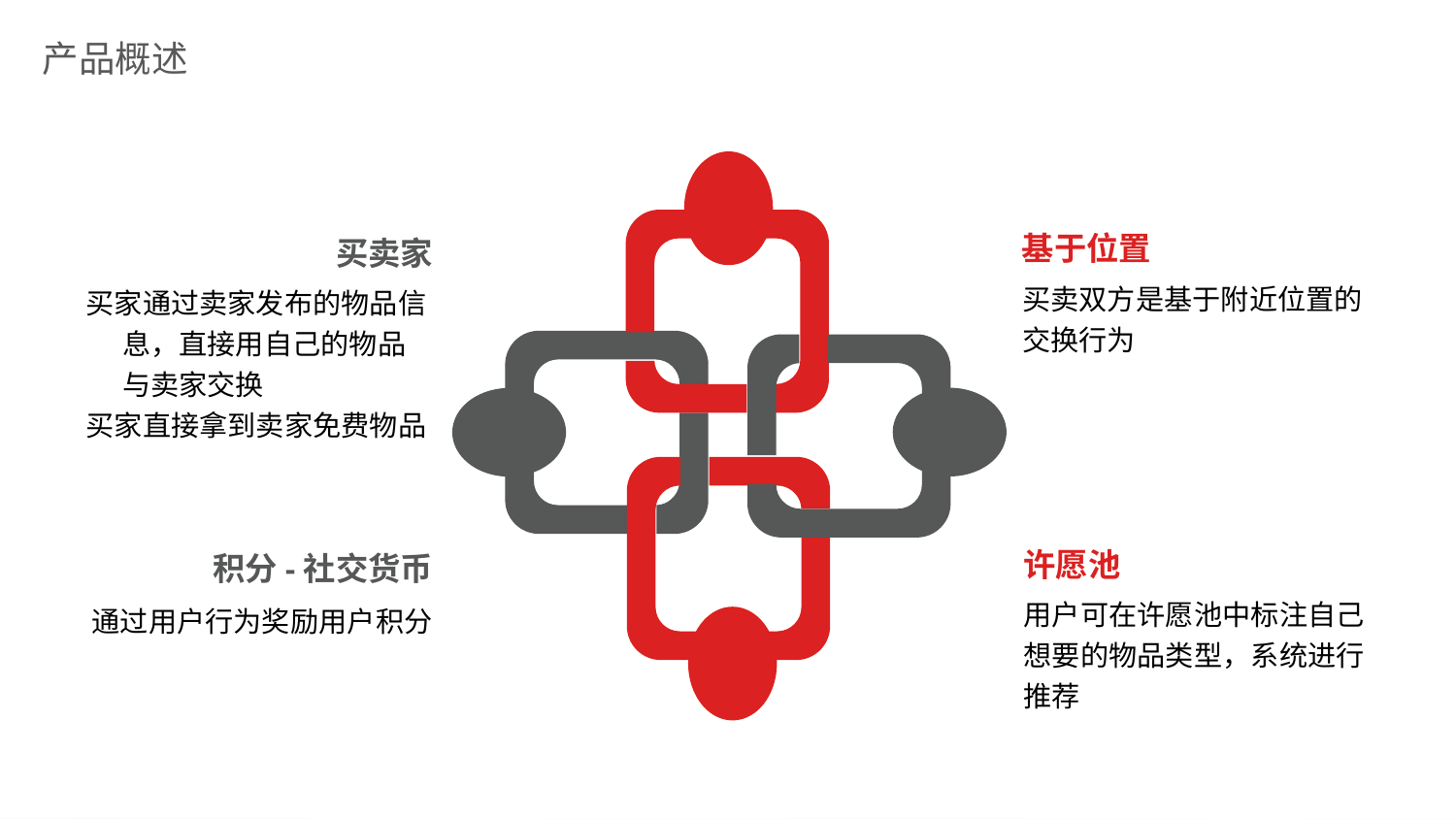

产品概述

基于位置
买卖家
买家通过卖家发布的物品信息，直接用自己的物品与卖家交换
买家直接拿到卖家免费物品
买卖双方是基于附近位置的交换行为
许愿池
积分-社交货币
通过用户行为奖励用户积分
用户可在许愿池中标注自己想要的物品类型，系统进行推荐